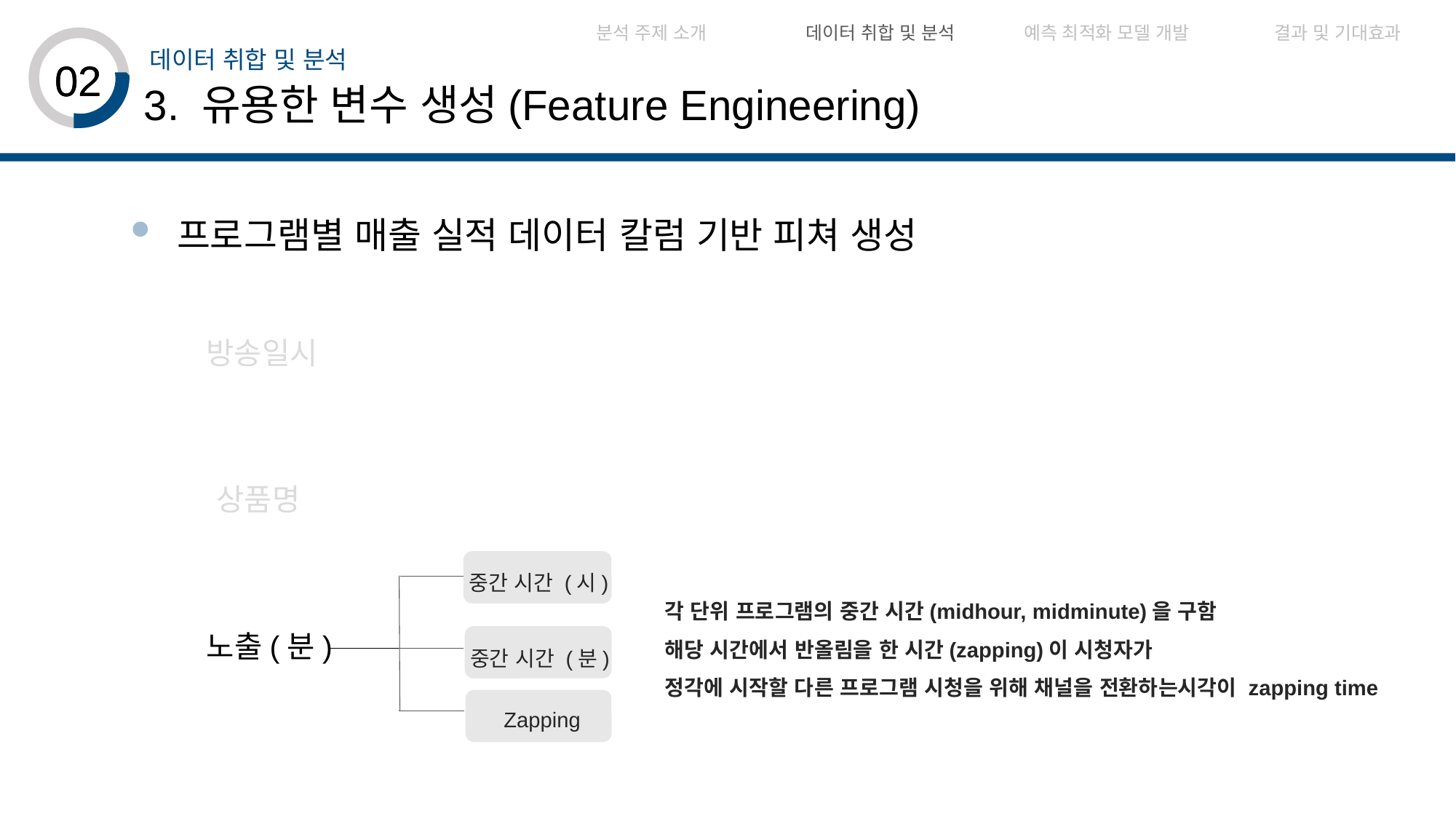

| 분석 주제 소개 | 데이터 취합 및 분석 | 예측 최적화 모델 개발 | 결과 및 기대효과 |  |
| --- | --- | --- | --- | --- |

데이터 취합 및 분석
02
02
3. 유용한 변수 생성(Feature Engineering)

프로그램별 매출 실적 데이터 칼럼 기반 피쳐 생성

 방송일시

 상품명

중간 시간 (시)

중간 시간 (분)
Zapping

각 단위 프로그램의 중간 시간(midhour, midminute)을 구함
해당 시간에서 반올림을 한 시간(zapping)이 시청자가
정각에 시작할 다른 프로그램 시청을 위해 채널을 전환하는시각이 zapping time
 노출(분)